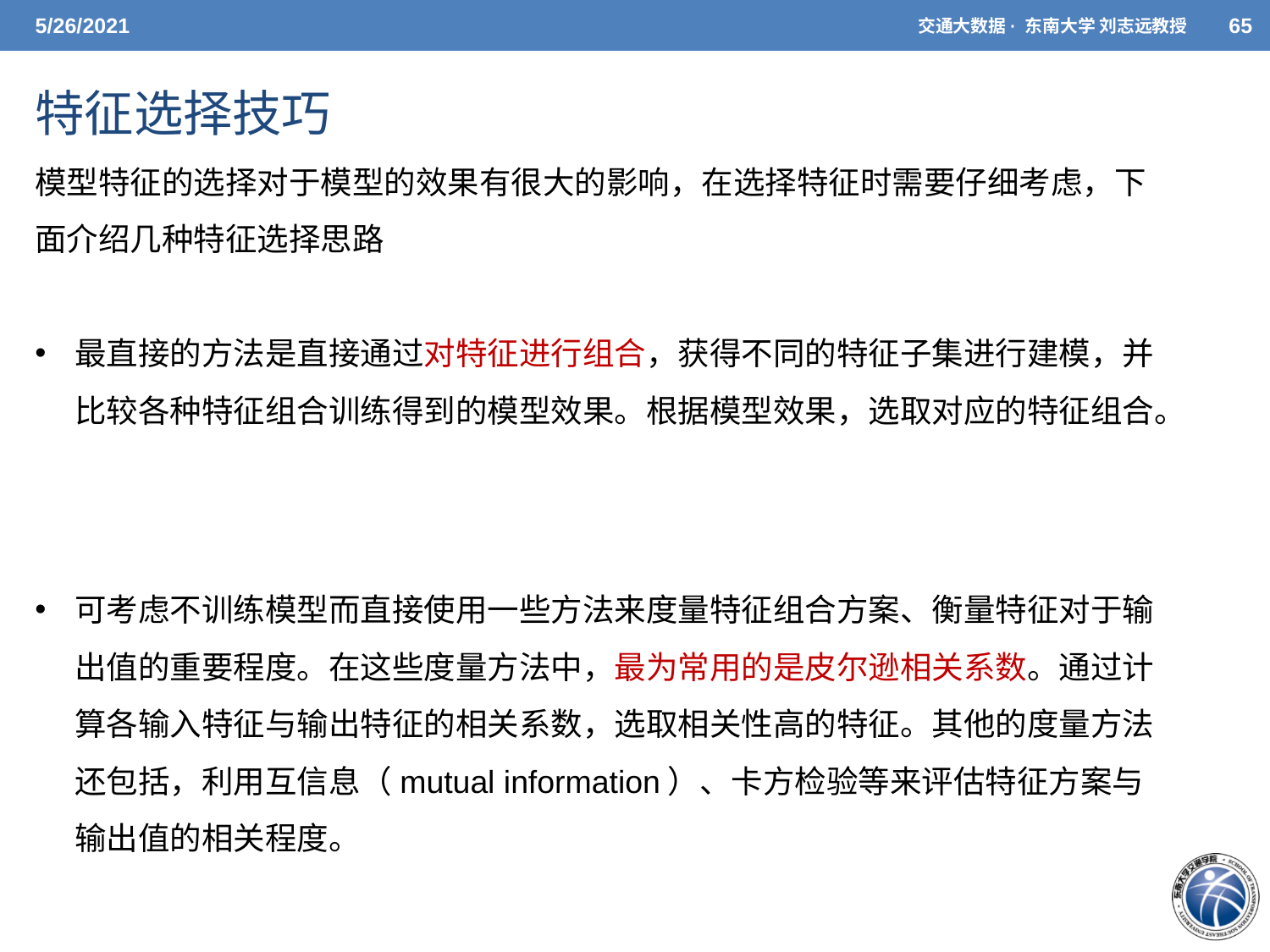

5/26/2021
交通大数据· 东南大学 刘志远教授
65
# 特征选择技巧
模型特征的选择对于模型的效果有很大的影响，在选择特征时需要仔细考虑，下面介绍几种特征选择思路

最直接的方法是直接通过对特征进行组合，获得不同的特征子集进行建模，并比较各种特征组合训练得到的模型效果。根据模型效果，选取对应的特征组合。

可考虑不训练模型而直接使用一些方法来度量特征组合方案、衡量特征对于输出值的重要程度。在这些度量方法中，最为常用的是皮尔逊相关系数。通过计算各输入特征与输出特征的相关系数，选取相关性高的特征。其他的度量方法还包括，利用互信息（mutual information）、卡方检验等来评估特征方案与输出值的相关程度。